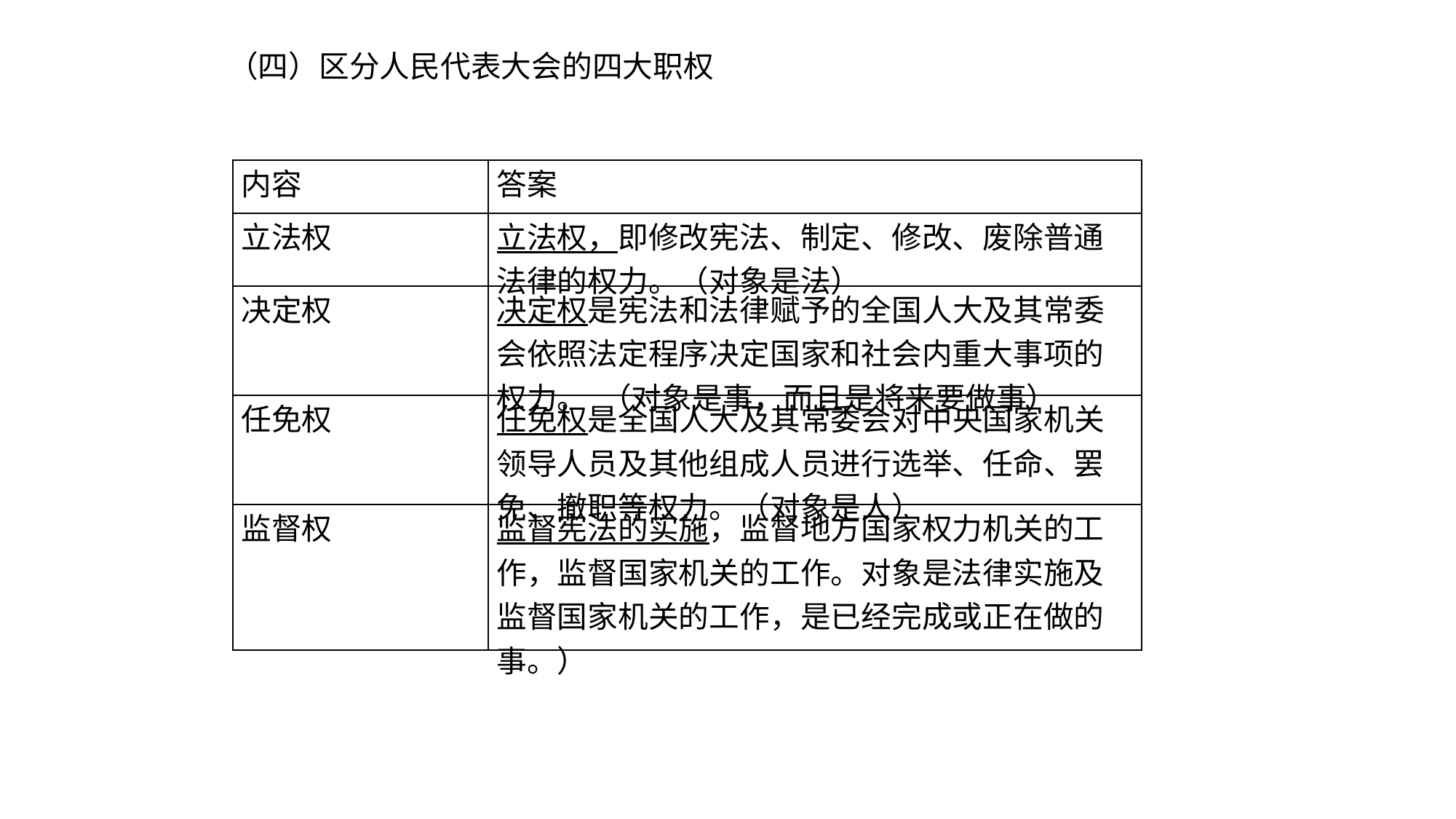

（四）区分人民代表大会的四大职权
| 内容 | 答案 |
| --- | --- |
| 立法权 | 立法权，即修改宪法、制定、修改、废除普通法律的权力。（对象是法） |
| 决定权 | 决定权是宪法和法律赋予的全国人大及其常委会依照法定程序决定国家和社会内重大事项的权力。 （对象是事，而且是将来要做事） |
| 任免权 | 任免权是全国人大及其常委会对中央国家机关领导人员及其他组成人员进行选举、任命、罢免、撤职等权力。（对象是人） |
| 监督权 | 监督宪法的实施，监督地方国家权力机关的工作，监督国家机关的工作。对象是法律实施及监督国家机关的工作，是已经完成或正在做的事。） |